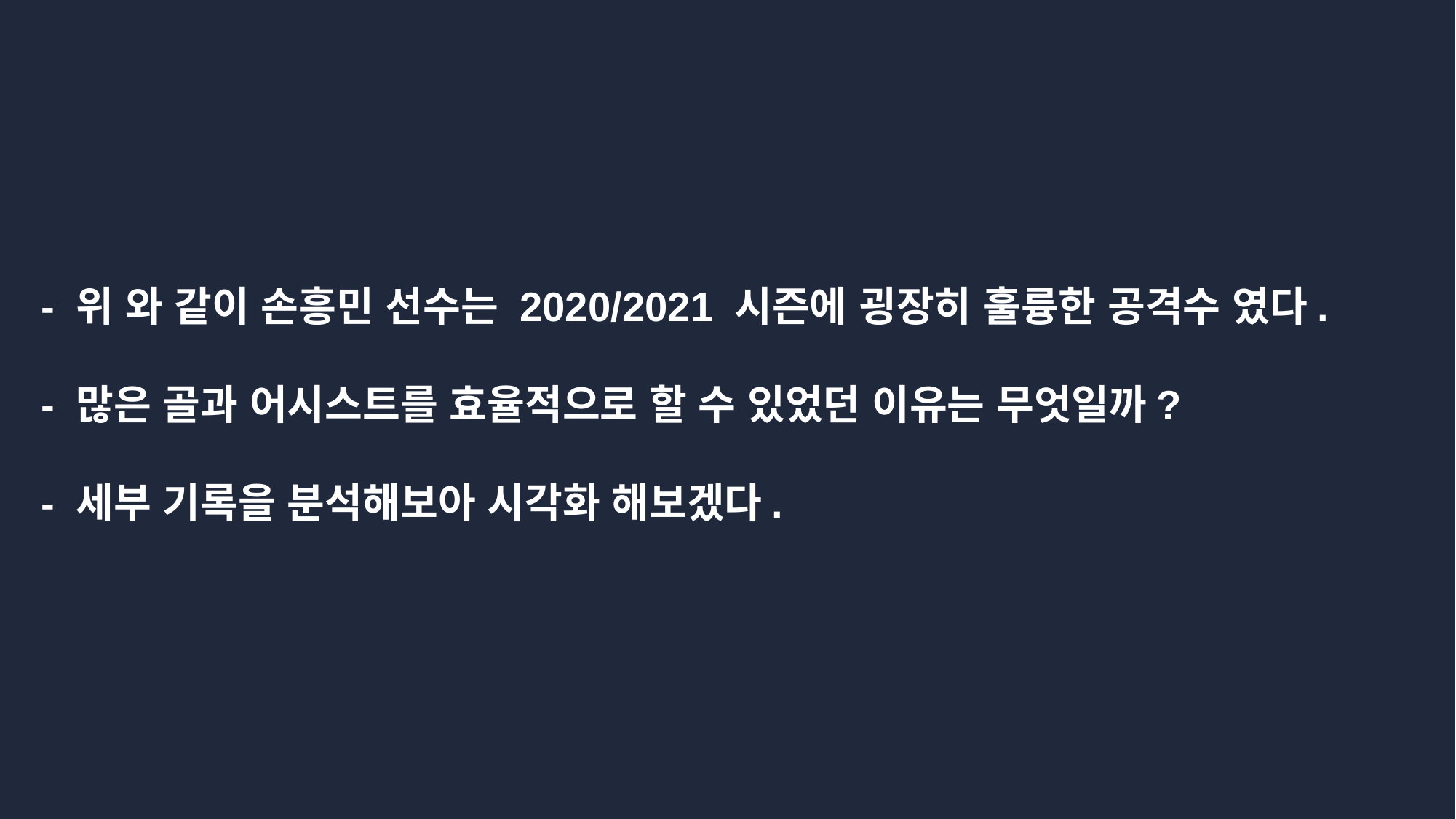

- 위 와 같이 손흥민 선수는 2020/2021 시즌에 굉장히 훌륭한 공격수 였다.

- 많은 골과 어시스트를 효율적으로 할 수 있었던 이유는 무엇일까?

- 세부 기록을 분석해보아 시각화 해보겠다.